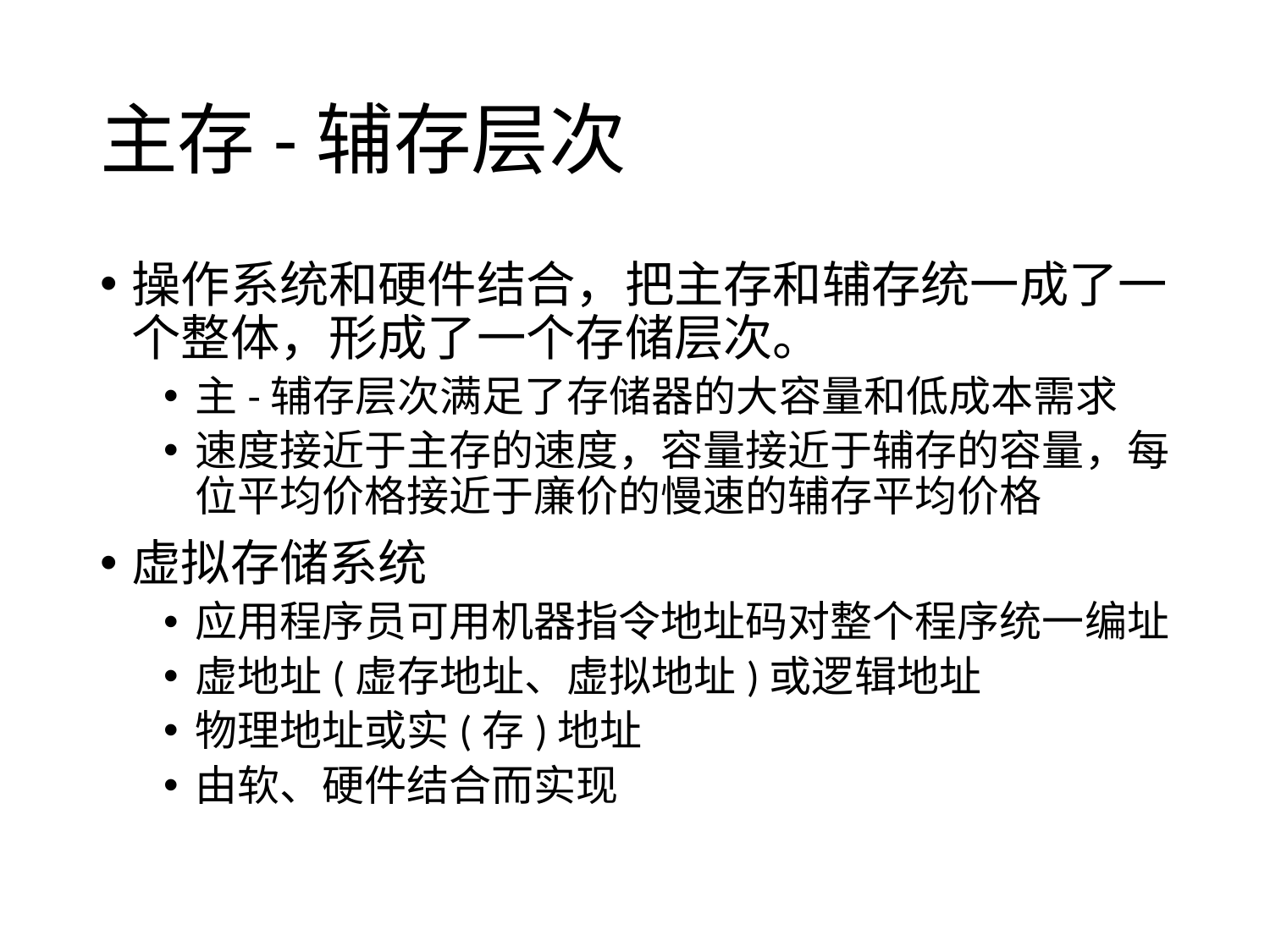

# 主存-辅存层次
操作系统和硬件结合，把主存和辅存统一成了一个整体，形成了一个存储层次。
主-辅存层次满足了存储器的大容量和低成本需求
速度接近于主存的速度，容量接近于辅存的容量，每位平均价格接近于廉价的慢速的辅存平均价格
虚拟存储系统
应用程序员可用机器指令地址码对整个程序统一编址
虚地址(虚存地址、虚拟地址)或逻辑地址
物理地址或实(存)地址
由软、硬件结合而实现